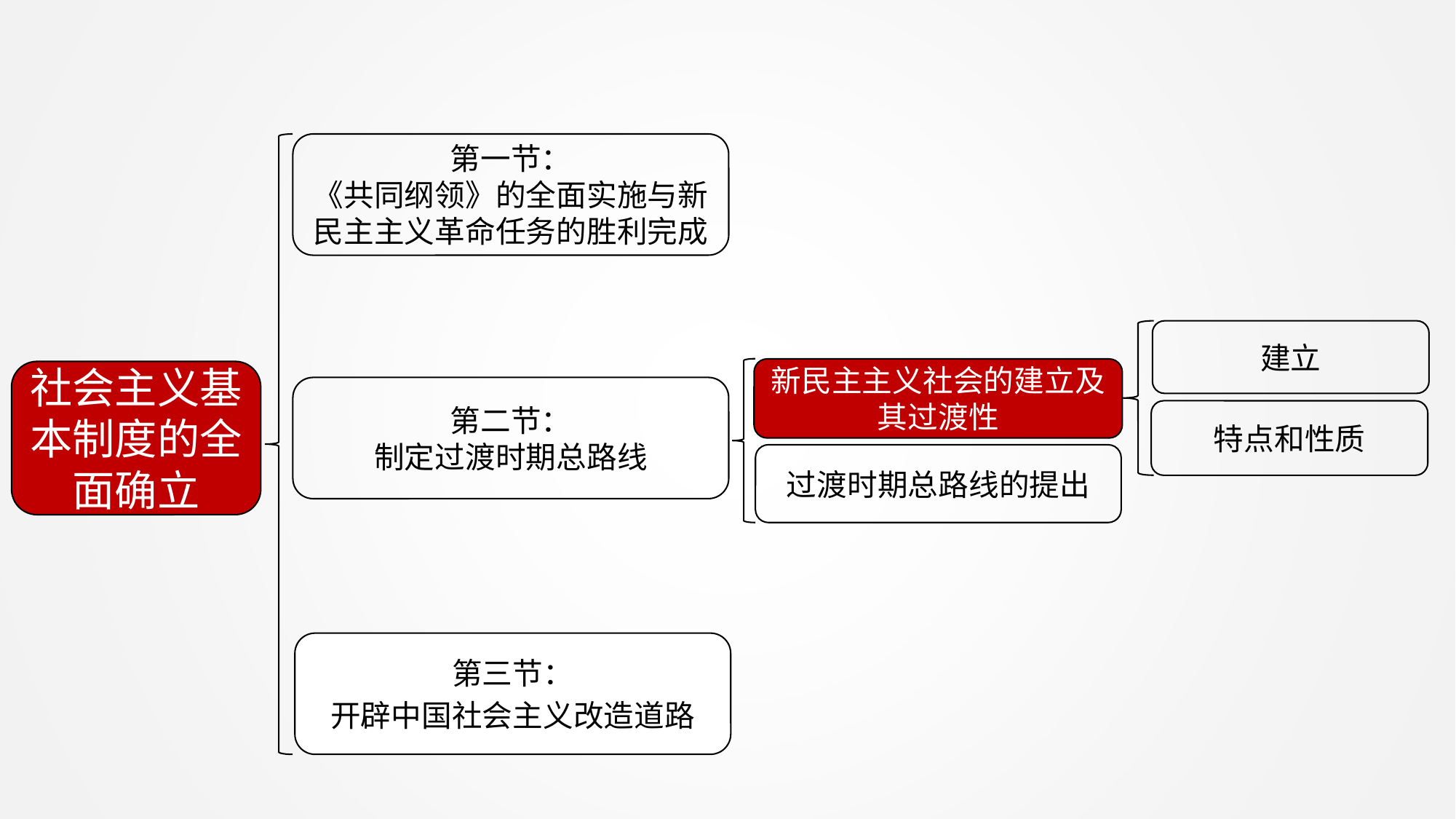

第一节：
《共同纲领》的全面实施与新民主主义革命任务的胜利完成

建立

新民主主义社会的建立及其过渡性
社会主义基本制度的全面确立
第二节：
制定过渡时期总路线
特点和性质
过渡时期总路线的提出
第三节：
开辟中国社会主义改造道路